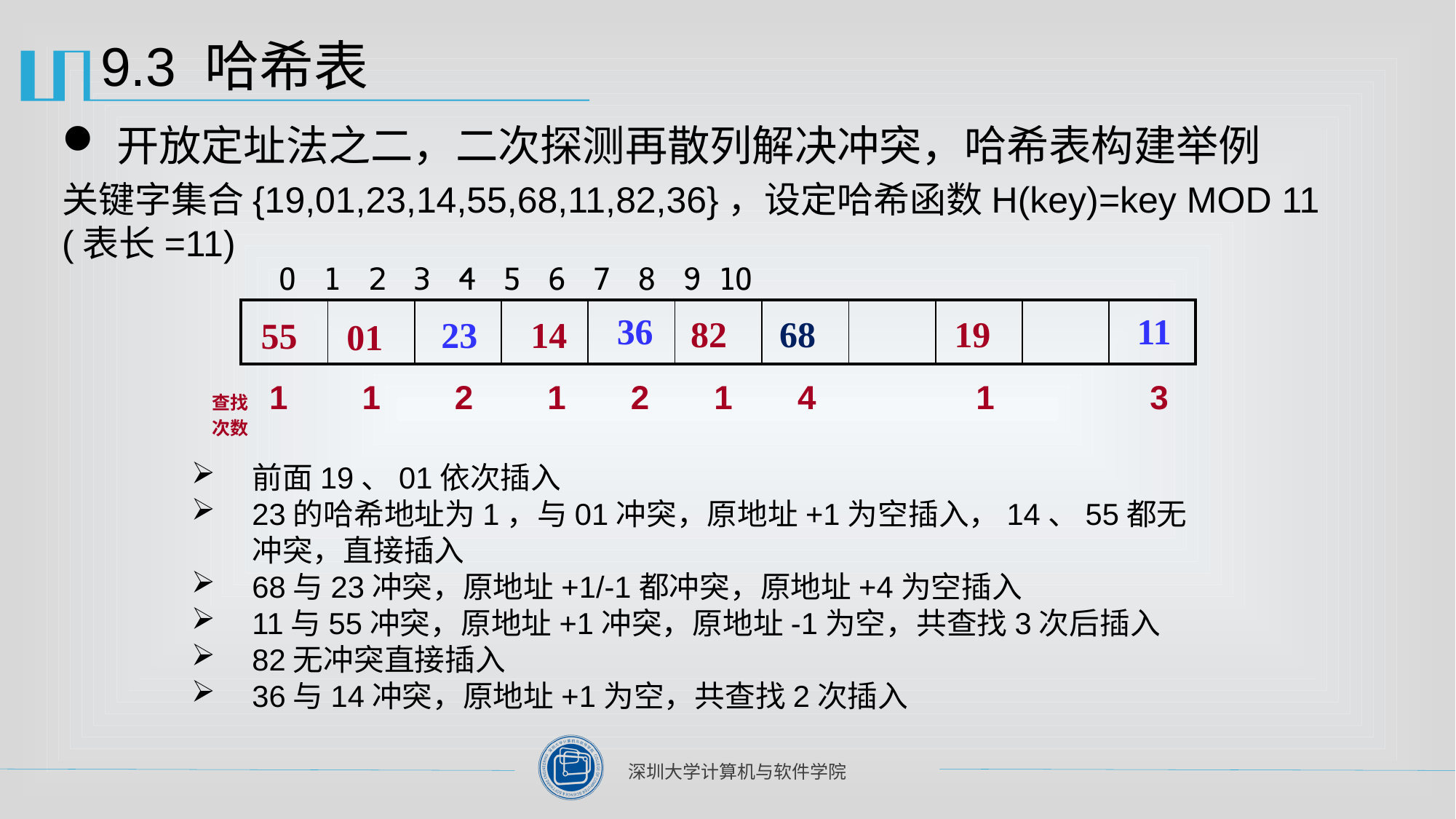

# 9.3 哈希表
开放定址法之二，二次探测再散列解决冲突，哈希表构建举例
关键字集合{19,01,23,14,55,68,11,82,36}，设定哈希函数H(key)=key MOD 11 (表长=11)

0   1   2   3   4   5   6   7   8   9  10
|  |  |  |  |  |  |  |  |  |  |  |
| --- | --- | --- | --- | --- | --- | --- | --- | --- | --- | --- |
36
11
82
68
19
23
14
55
01
查找    1        1        2        1       2       1       4 		1	       3
次数
前面19、01依次插入
23的哈希地址为1，与01冲突，原地址+1为空插入，14、55都无冲突，直接插入
68与23冲突，原地址+1/-1都冲突，原地址+4为空插入
11与55冲突，原地址+1冲突，原地址-1为空，共查找3次后插入
82无冲突直接插入
36与14冲突，原地址+1为空，共查找2次插入

130